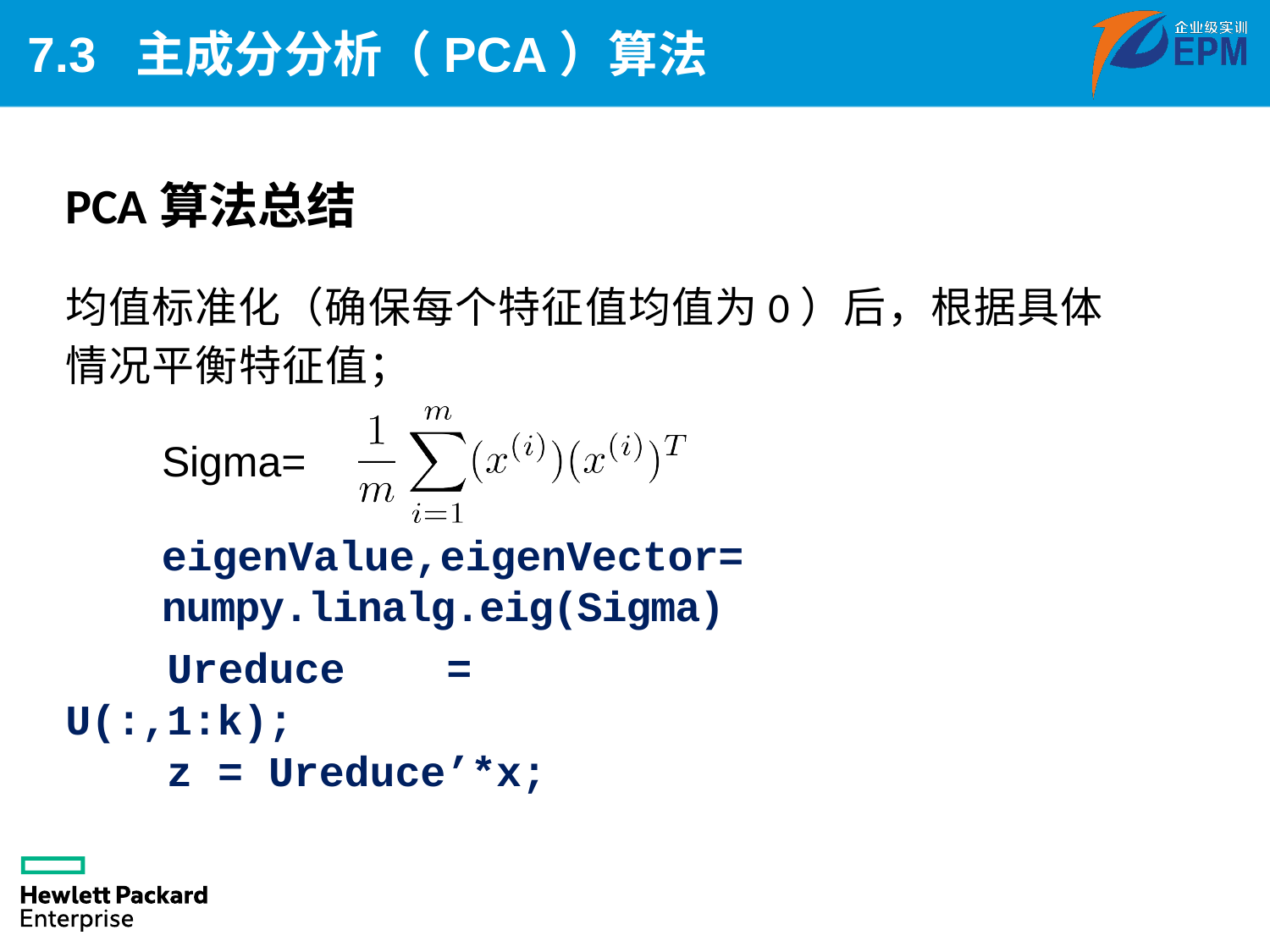

# 7.3  主成分分析（PCA）算法
PCA算法总结
均值标准化（确保每个特征值均值为0）后，根据具体情况平衡特征值；

    Ureduce	= U(:,1:k);
    z = Ureduce’*x;

Sigma=
eigenValue,eigenVector=
numpy.linalg.eig(Sigma)